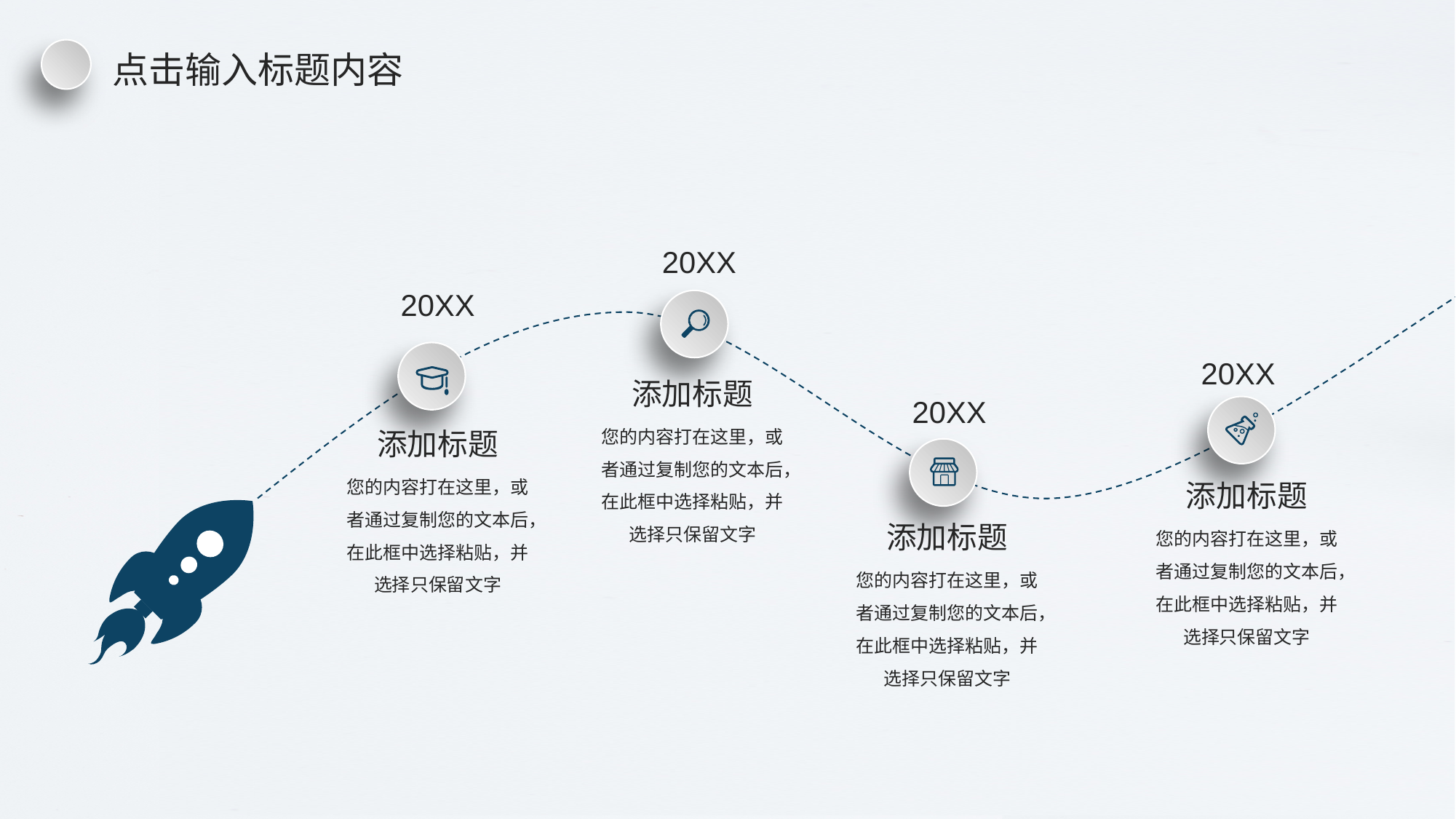

点击输入标题内容

20XX

20XX

20XX

添加标题
20XX

您的内容打在这里，或者通过复制您的文本后，在此框中选择粘贴，并选择只保留文字

添加标题

您的内容打在这里，或者通过复制您的文本后，在此框中选择粘贴，并选择只保留文字

添加标题
您的内容打在这里，或者通过复制您的文本后，在此框中选择粘贴，并选择只保留文字
添加标题
您的内容打在这里，或者通过复制您的文本后，在此框中选择粘贴，并选择只保留文字